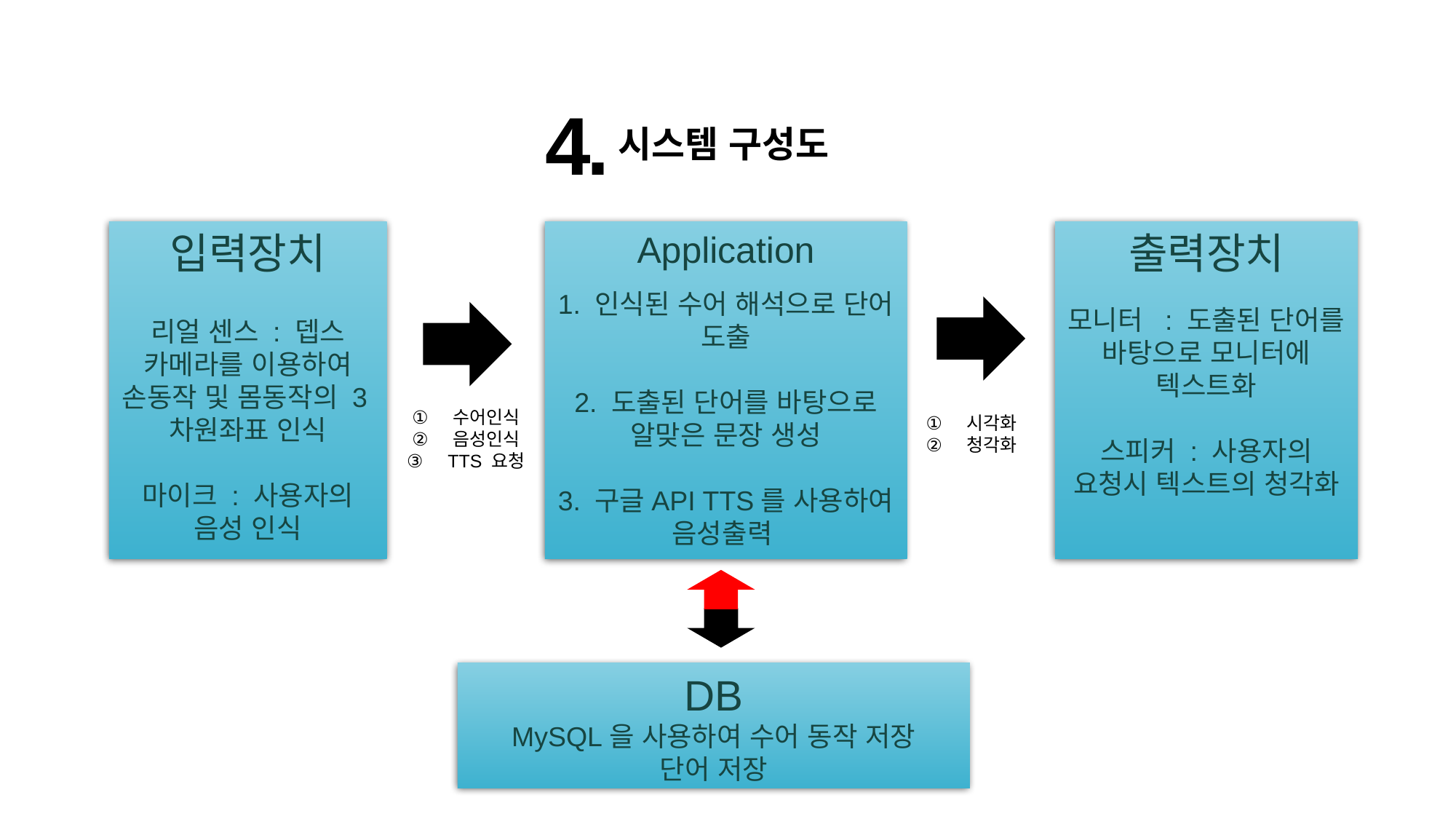

4.
시스템 구성도
Application

1. 인식된 수어 해석으로 단어 도출

2. 도출된 단어를 바탕으로 알맞은 문장 생성

3. 구글API TTS를 사용하여 음성출력

입력장치

리얼 센스 : 뎁스 카메라를 이용하여 손동작 및 몸동작의 3차원좌표 인식

마이크 : 사용자의 음성 인식
출력장치

모니터  : 도출된 단어를 바탕으로 모니터에 텍스트화

스피커 : 사용자의 요청시 텍스트의 청각화

수어인식
음성인식
TTS 요청
시각화
청각화

DB
MySQL을 사용하여 수어 동작 저장
단어 저장